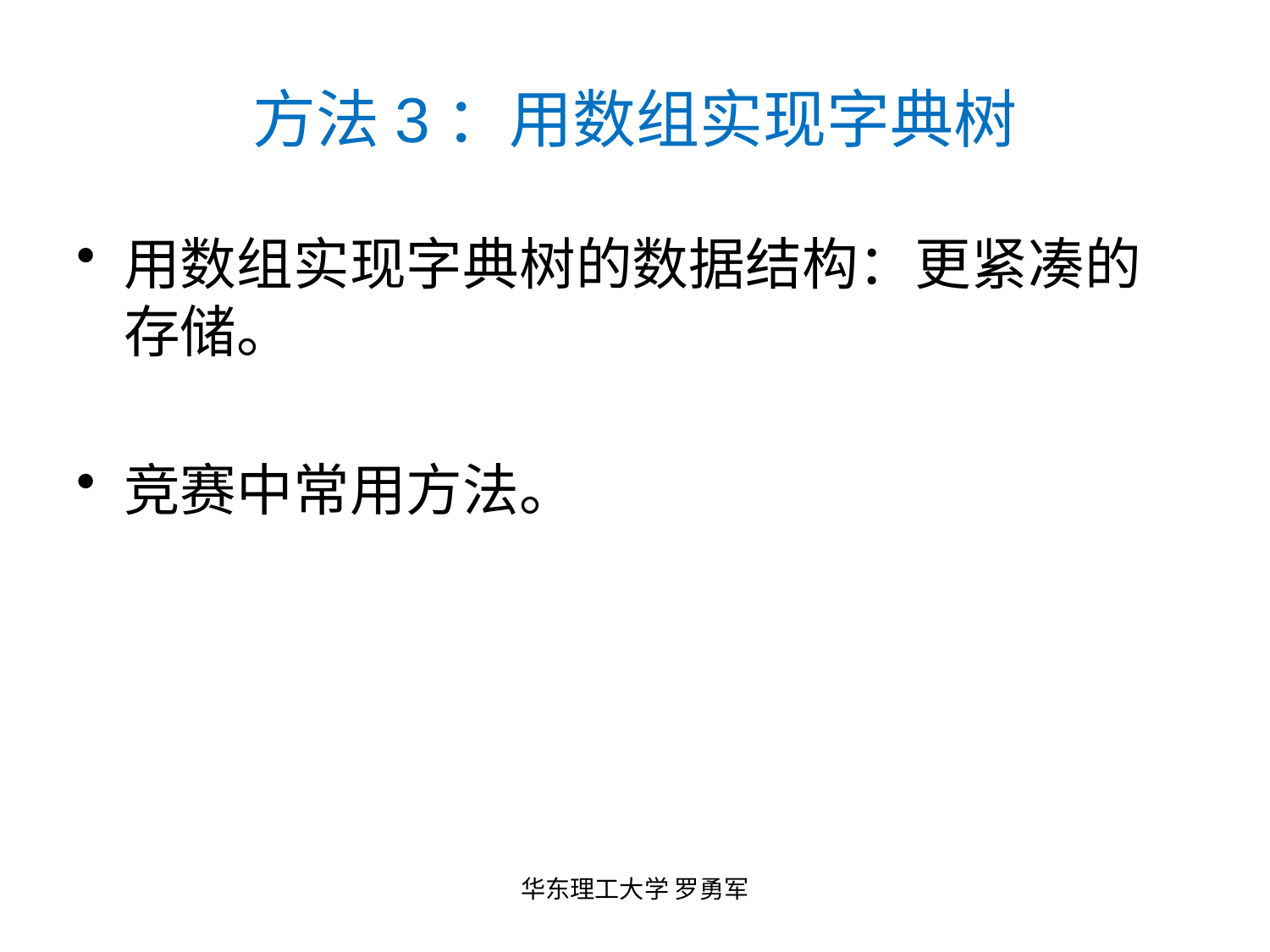

# 方法3：用数组实现字典树
用数组实现字典树的数据结构：更紧凑的存储。

竞赛中常用方法。
华东理工大学 罗勇军